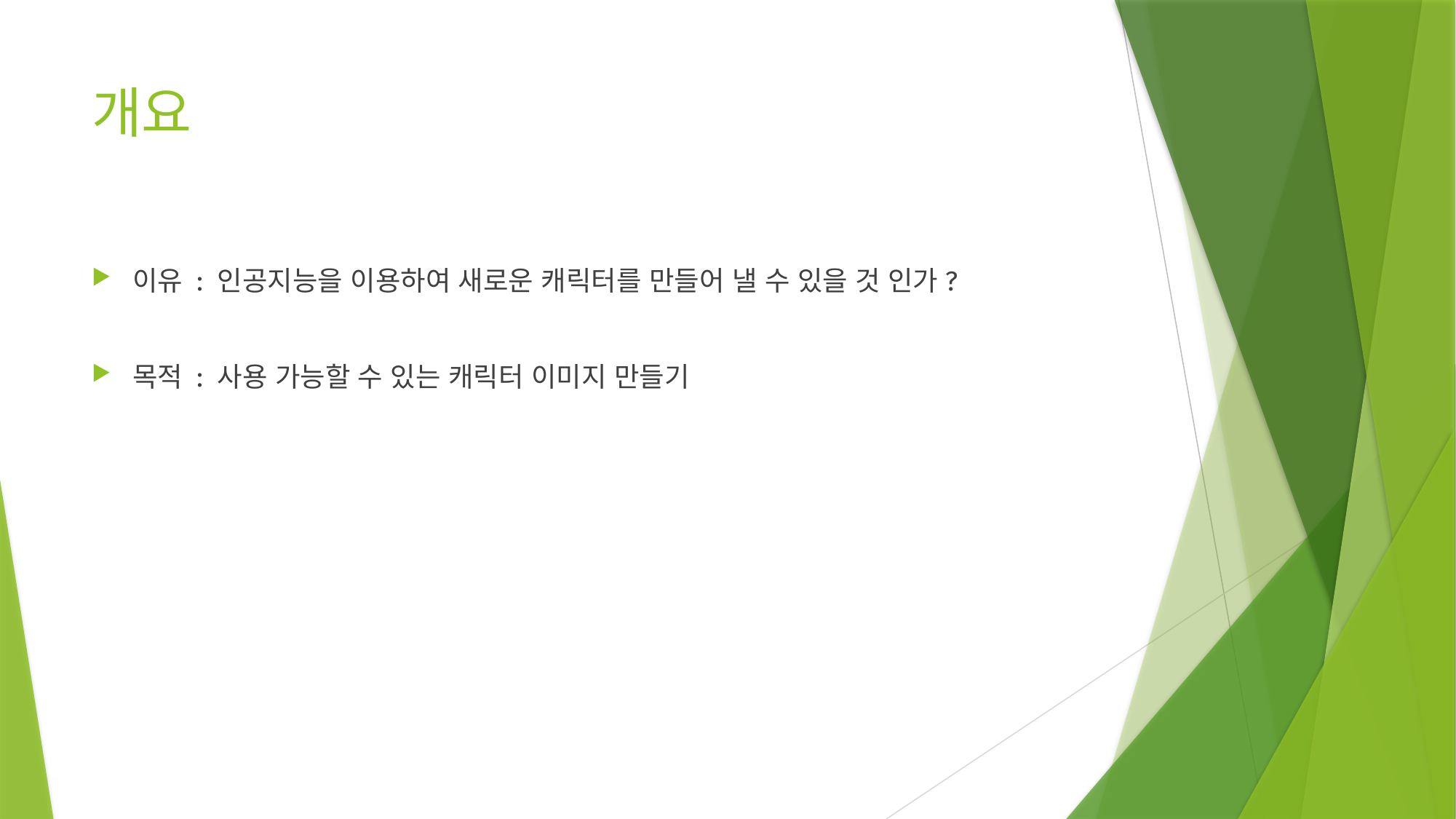

# 개요
이유 : 인공지능을 이용하여 새로운 캐릭터를 만들어 낼 수 있을 것 인가?

목적 : 사용 가능할 수 있는 캐릭터 이미지 만들기